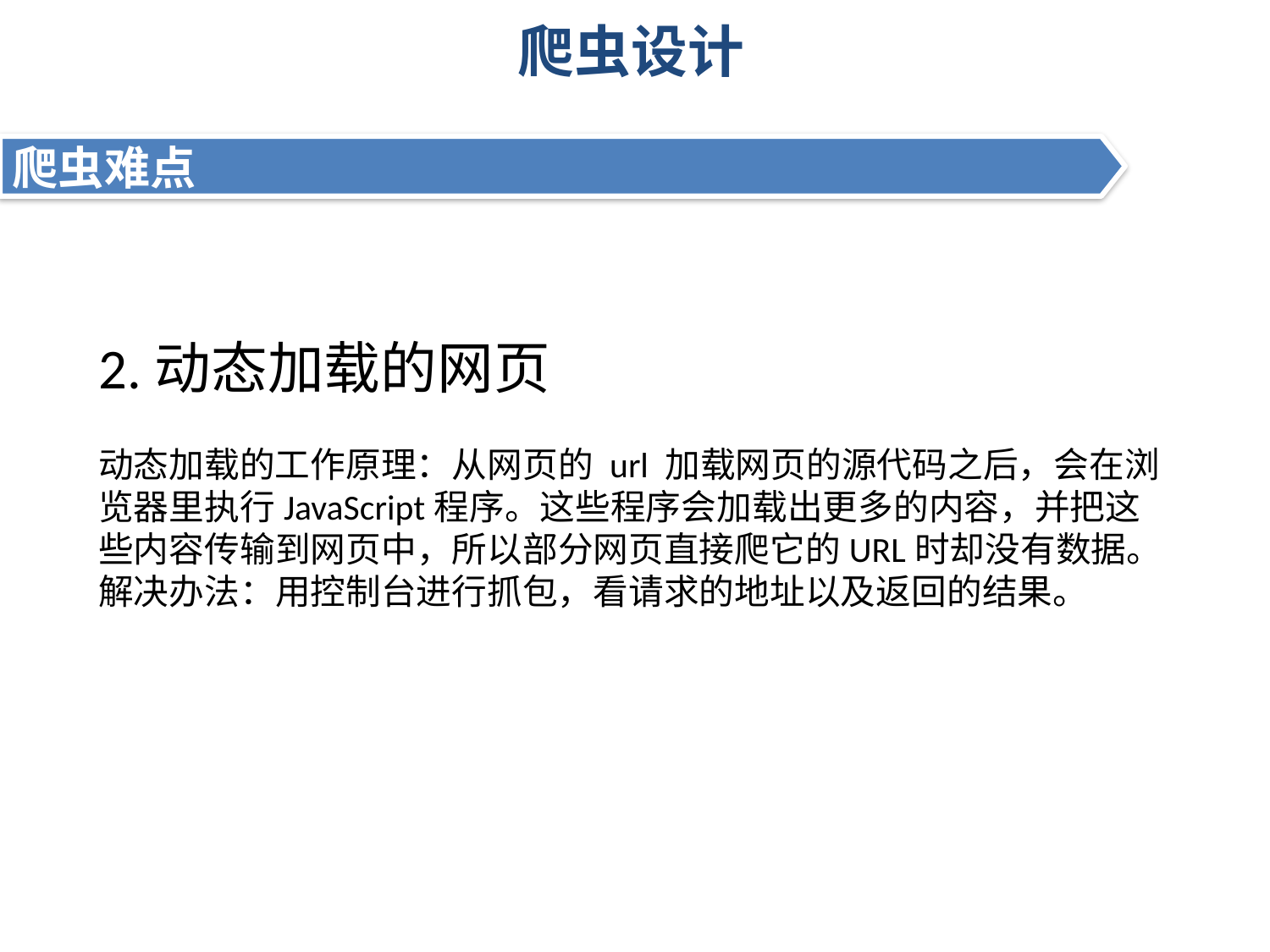

# 爬虫设计
爬虫难点
2.动态加载的网页

动态加载的工作原理：从网页的 url 加载网页的源代码之后，会在浏览器里执行JavaScript程序。这些程序会加载出更多的内容，并把这些内容传输到网页中，所以部分网页直接爬它的URL时却没有数据。
解决办法：用控制台进行抓包，看请求的地址以及返回的结果。
12